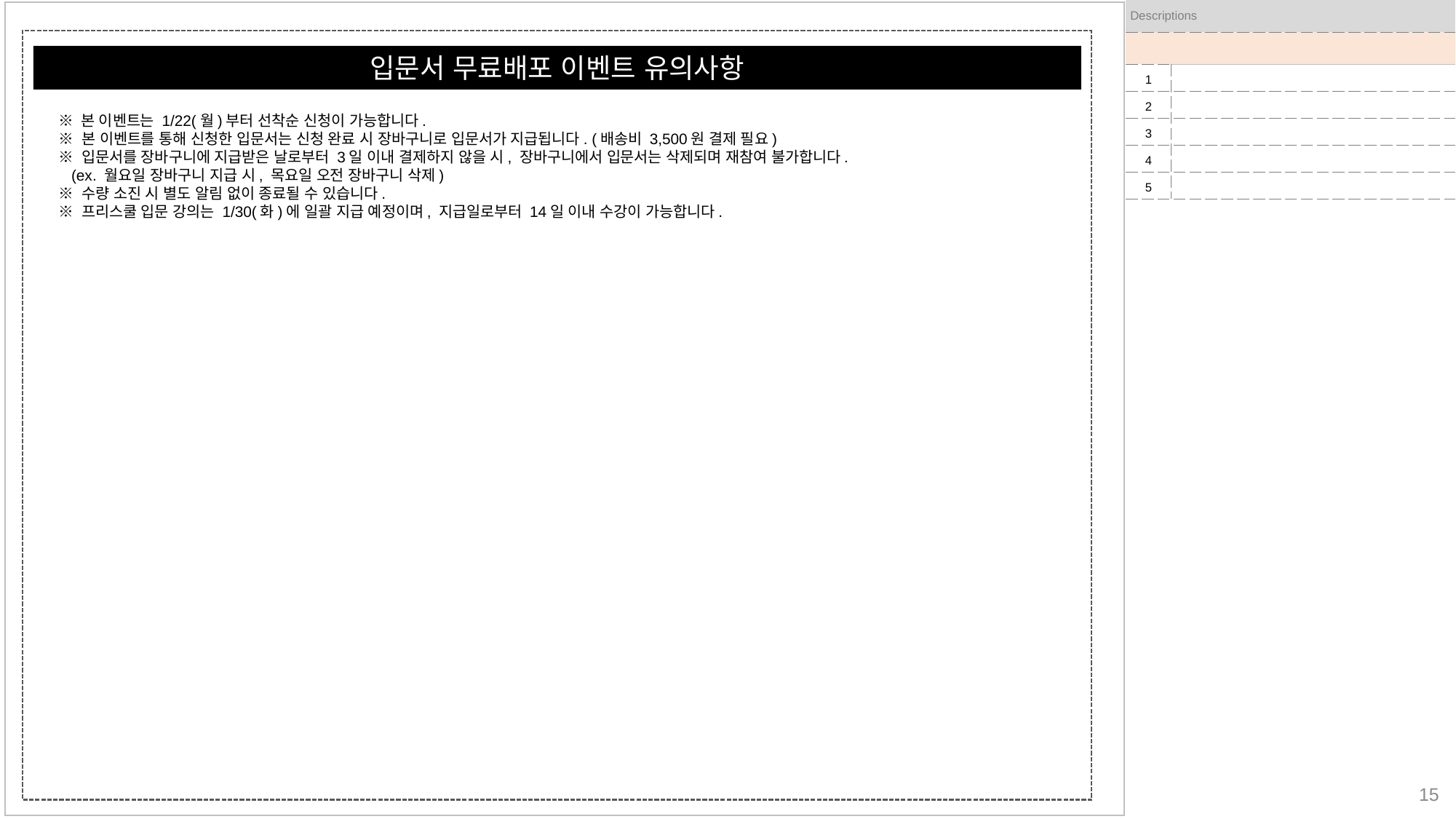

| Descriptions |  |
| --- | --- |
|  |  |
| 1 |  |
| 2 |  |
| 3 |  |
| 4 |  |
| 5 |  |

입문서 무료배포 이벤트 유의사항
※ 본 이벤트는 1/22(월)부터 선착순 신청이 가능합니다.
※ 본 이벤트를 통해 신청한 입문서는 신청 완료 시 장바구니로 입문서가 지급됩니다. (배송비 3,500원 결제 필요)
※ 입문서를 장바구니에 지급받은 날로부터 3일 이내 결제하지 않을 시, 장바구니에서 입문서는 삭제되며 재참여 불가합니다.
   (ex. 월요일 장바구니 지급 시, 목요일 오전 장바구니 삭제)
※ 수량 소진 시 별도 알림 없이 종료될 수 있습니다.
※ 프리스쿨 입문 강의는 1/30(화)에 일괄 지급 예정이며, 지급일로부터 14일 이내 수강이 가능합니다.
15